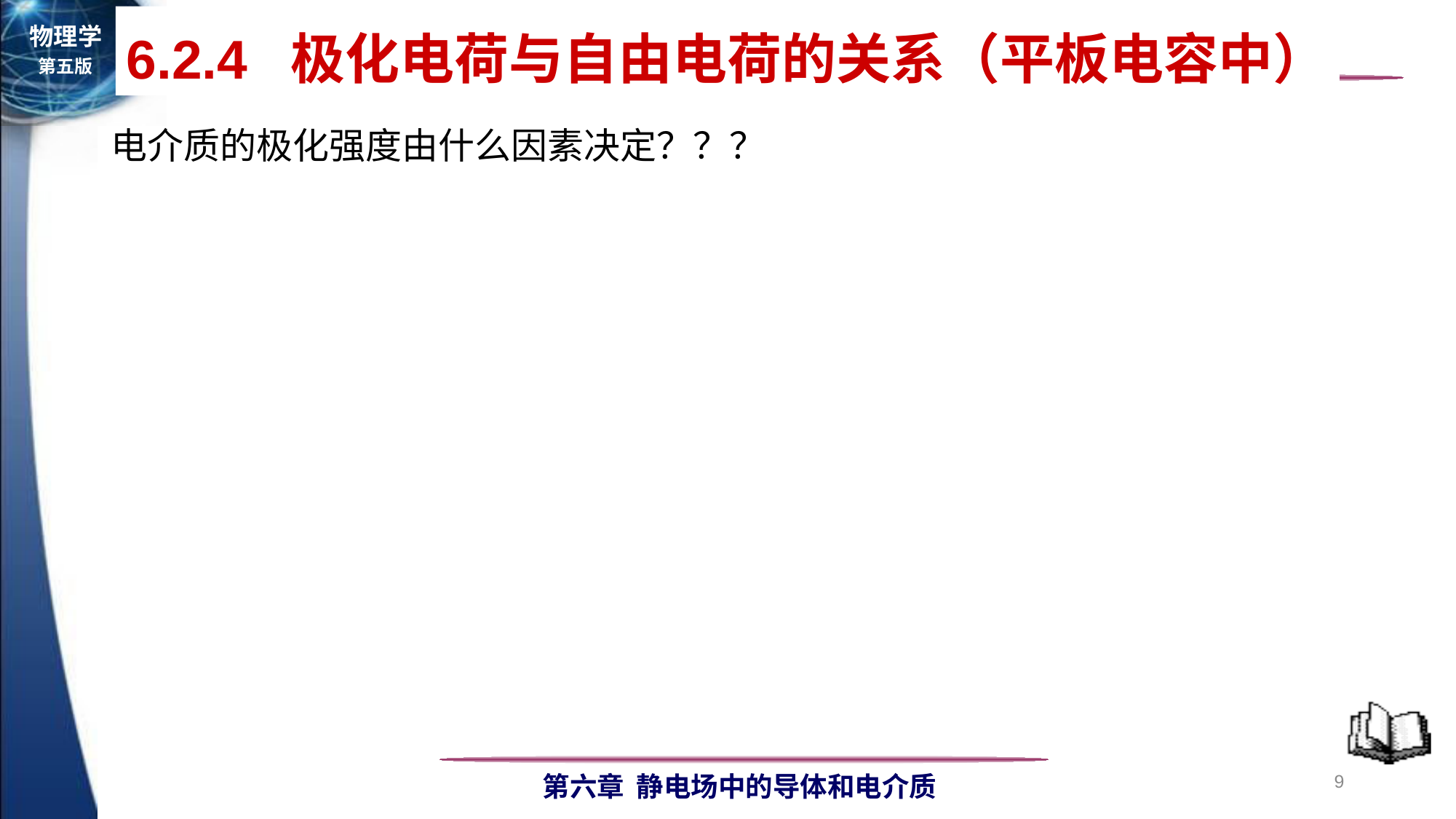

6.2.4  极化电荷与自由电荷的关系（平板电容中）
电介质的极化强度由什么因素决定？？？
9